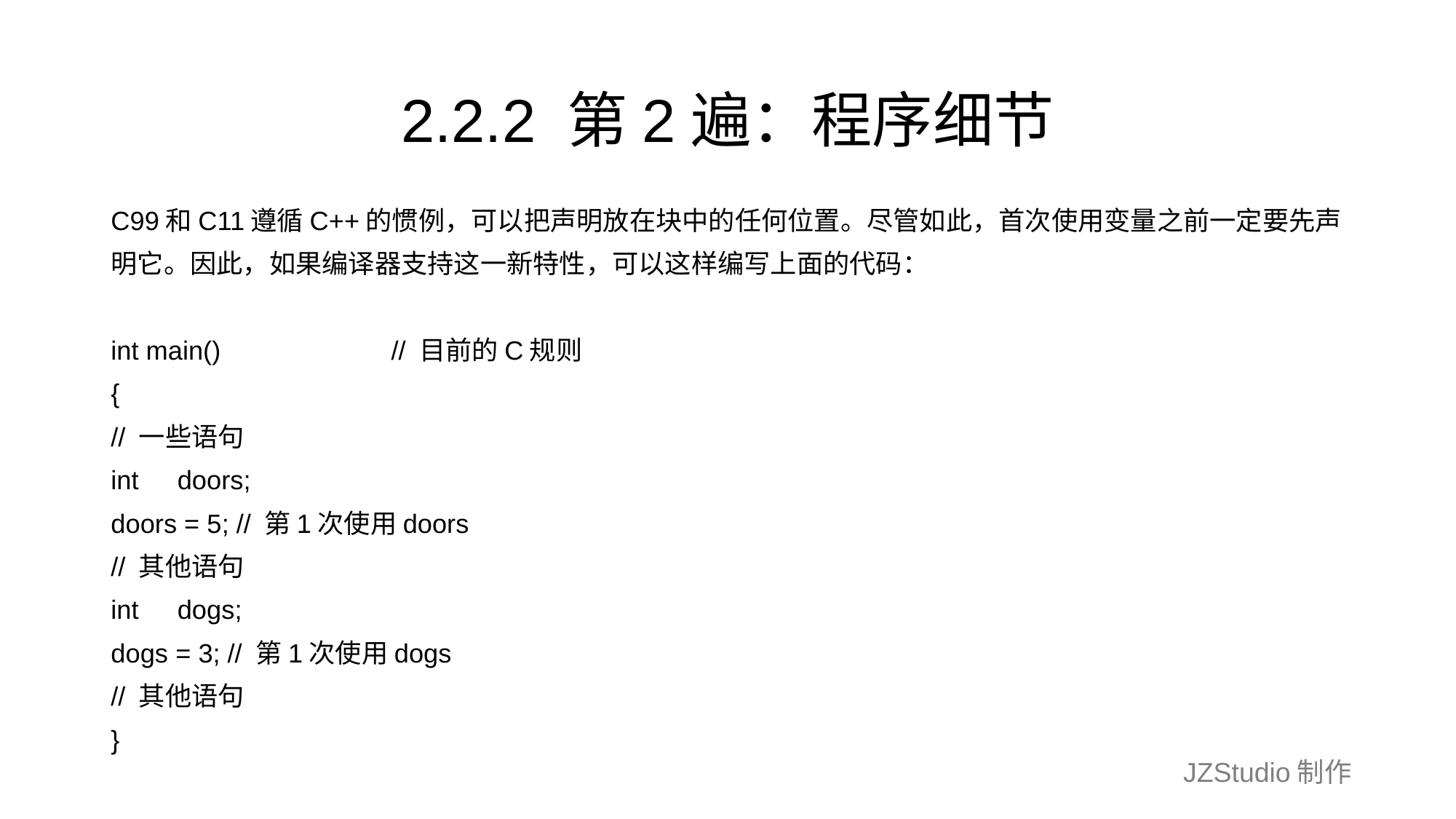

# 2.2.2 第2遍：程序细节
C99和C11遵循C++的惯例，可以把声明放在块中的任何位置。尽管如此，首次使用变量之前一定要先声
明它。因此，如果编译器支持这一新特性，可以这样编写上面的代码：

int main()　　　　　　// 目前的C规则
{
// 一些语句
int　doors;
doors = 5; // 第1次使用doors
// 其他语句
int　dogs;
dogs = 3; // 第1次使用dogs
// 其他语句
}